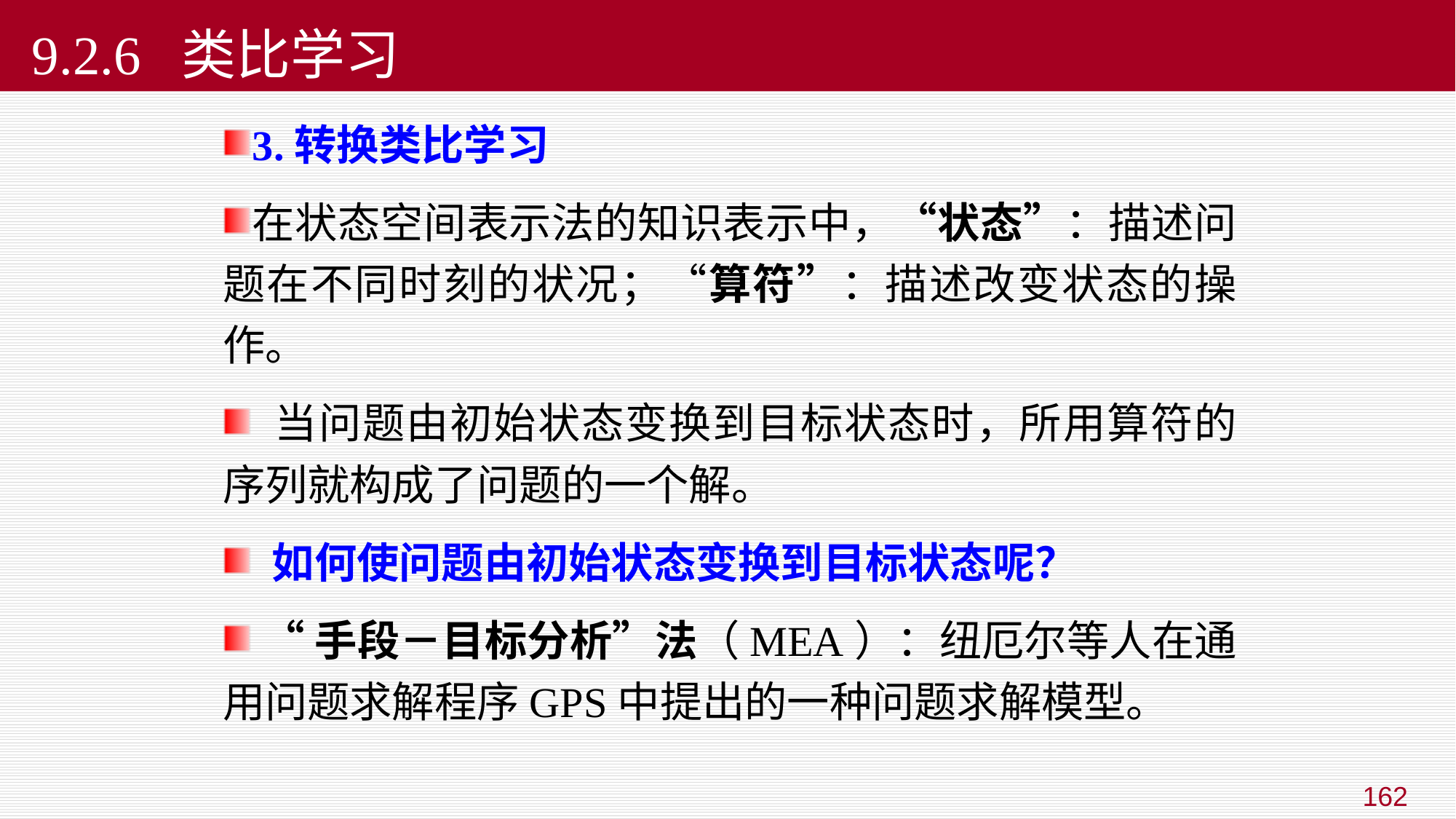

# 9.2.6  类比学习
3.转换类比学习
在状态空间表示法的知识表示中，“状态”：描述问题在不同时刻的状况；“算符”：描述改变状态的操作。
 当问题由初始状态变换到目标状态时，所用算符的序列就构成了问题的一个解。
 如何使问题由初始状态变换到目标状态呢？
 “手段－目标分析”法（MEA）：纽厄尔等人在通用问题求解程序GPS中提出的一种问题求解模型。
162